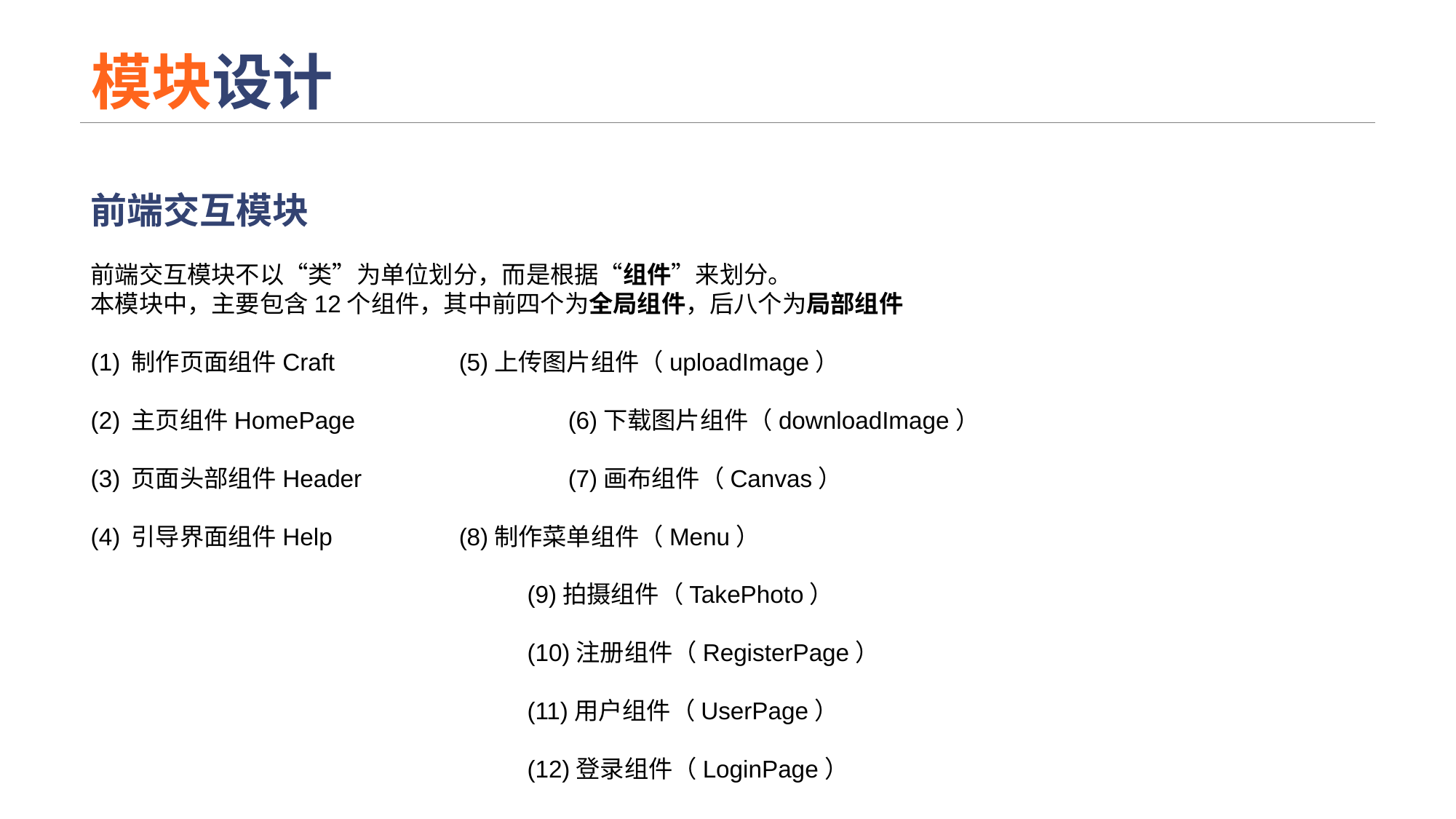

# 模块设计
前端交互模块
前端交互模块不以“类”为单位划分，而是根据“组件”来划分。
本模块中，主要包含12个组件，其中前四个为全局组件，后八个为局部组件

制作页面组件Craft 		(5)上传图片组件（uploadImage）

主页组件HomePage		(6)下载图片组件（downloadImage）

页面头部组件Header		(7)画布组件（Canvas）

引导界面组件Help		(8)制作菜单组件（Menu）

				(9)拍摄组件（TakePhoto）

				(10)注册组件（RegisterPage）

				(11)用户组件（UserPage）

				(12)登录组件（LoginPage）